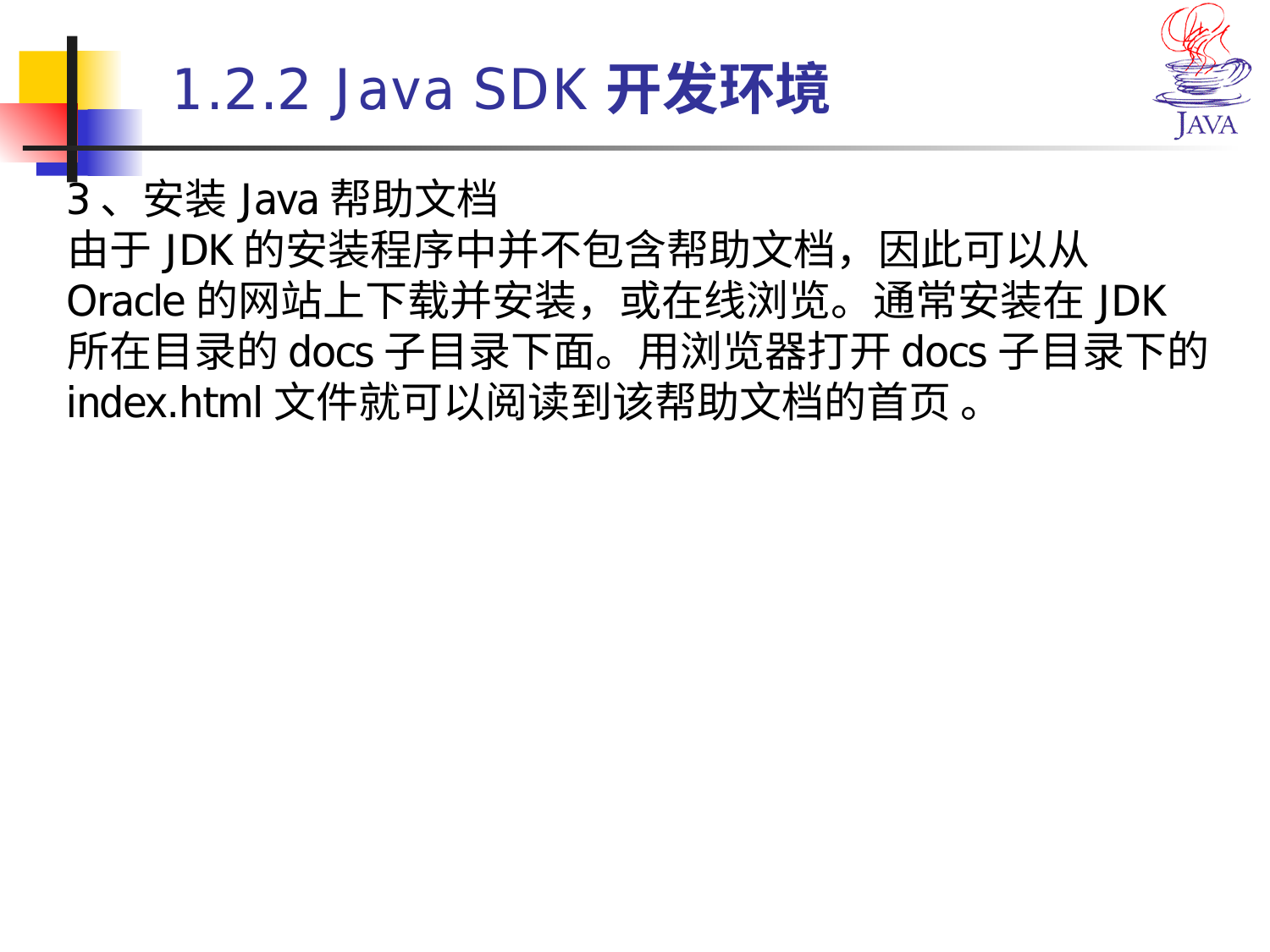

# 1.2.2 Java SDK开发环境
3、安装Java帮助文档
由于JDK的安装程序中并不包含帮助文档，因此可以从Oracle的网站上下载并安装，或在线浏览。通常安装在JDK所在目录的docs子目录下面。用浏览器打开docs子目录下的index.html文件就可以阅读到该帮助文档的首页 。